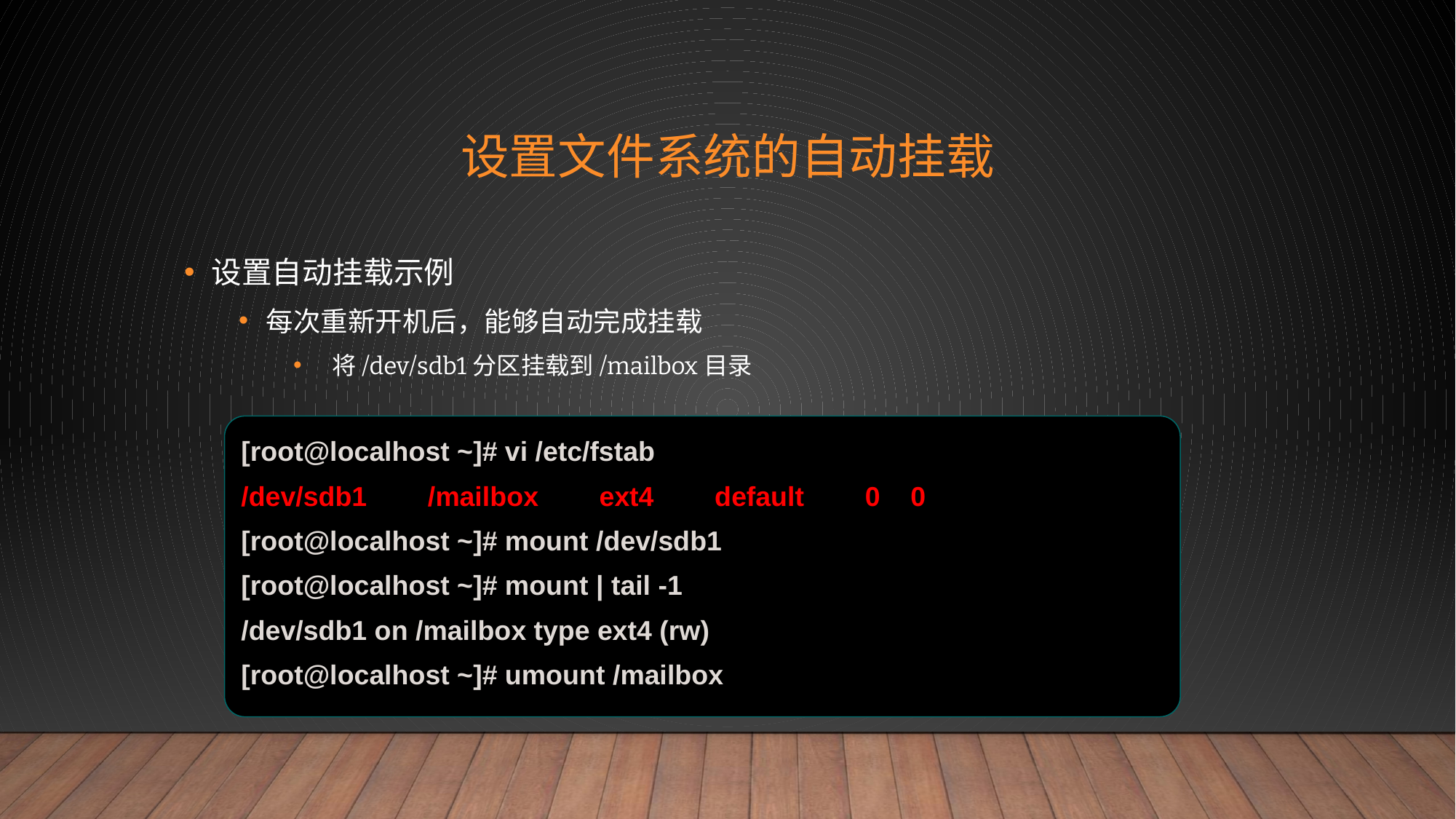

75
# 设置文件系统的自动挂载
设置自动挂载示例
每次重新开机后，能够自动完成挂载
 将/dev/sdb1分区挂载到/mailbox目录
[root@localhost ~]# vi /etc/fstab
/dev/sdb1        /mailbox        ext4        default        0    0
[root@localhost ~]# mount /dev/sdb1
[root@localhost ~]# mount | tail -1
/dev/sdb1 on /mailbox type ext4 (rw)
[root@localhost ~]# umount /mailbox